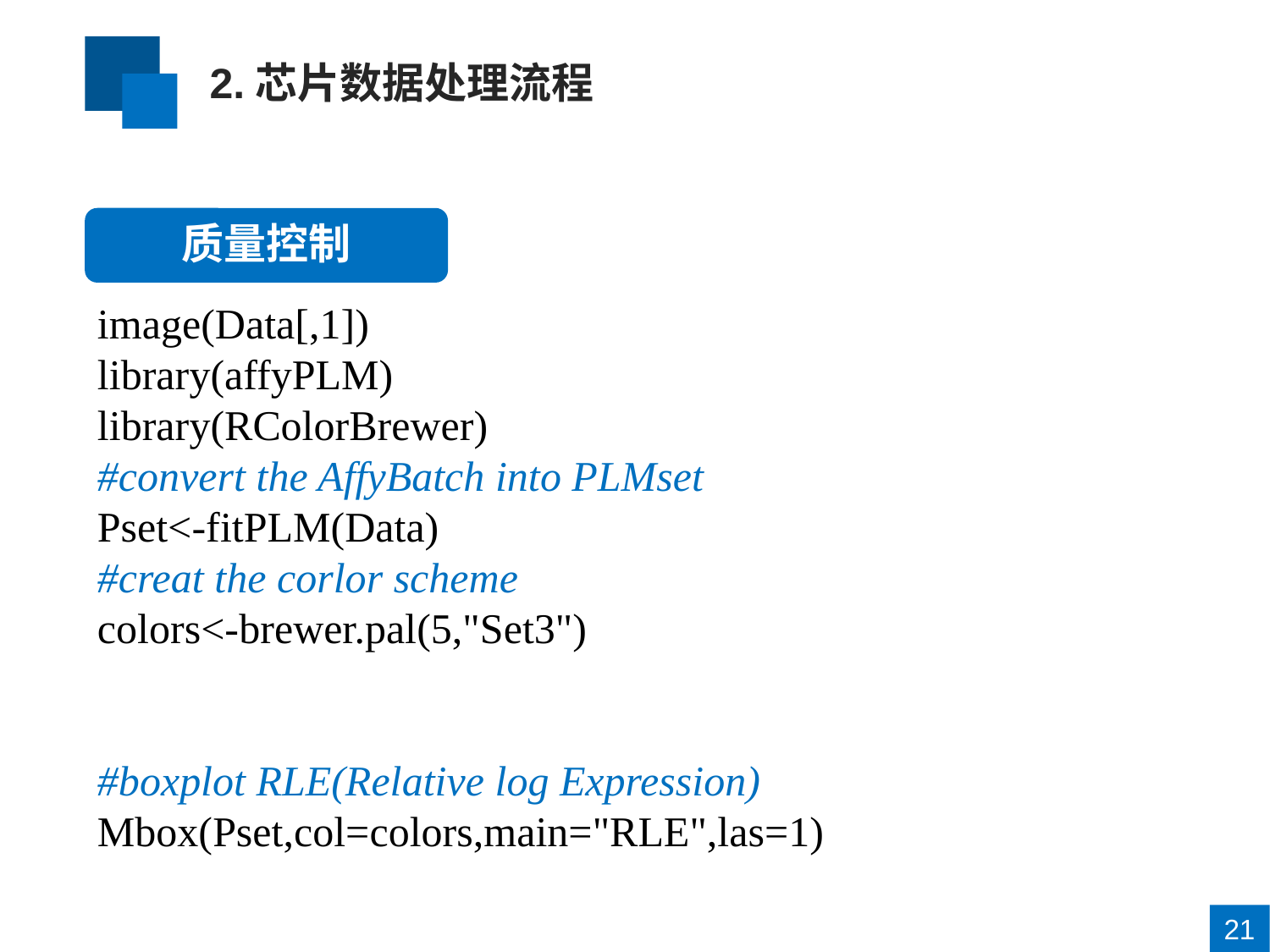

2.芯片数据处理流程
质量控制
image(Data[,1])
library(affyPLM)
library(RColorBrewer)
#convert the AffyBatch into PLMset
Pset<-fitPLM(Data)
#creat the corlor scheme
colors<-brewer.pal(5,"Set3")

#boxplot RLE(Relative log Expression)
Mbox(Pset,col=colors,main="RLE",las=1)
21